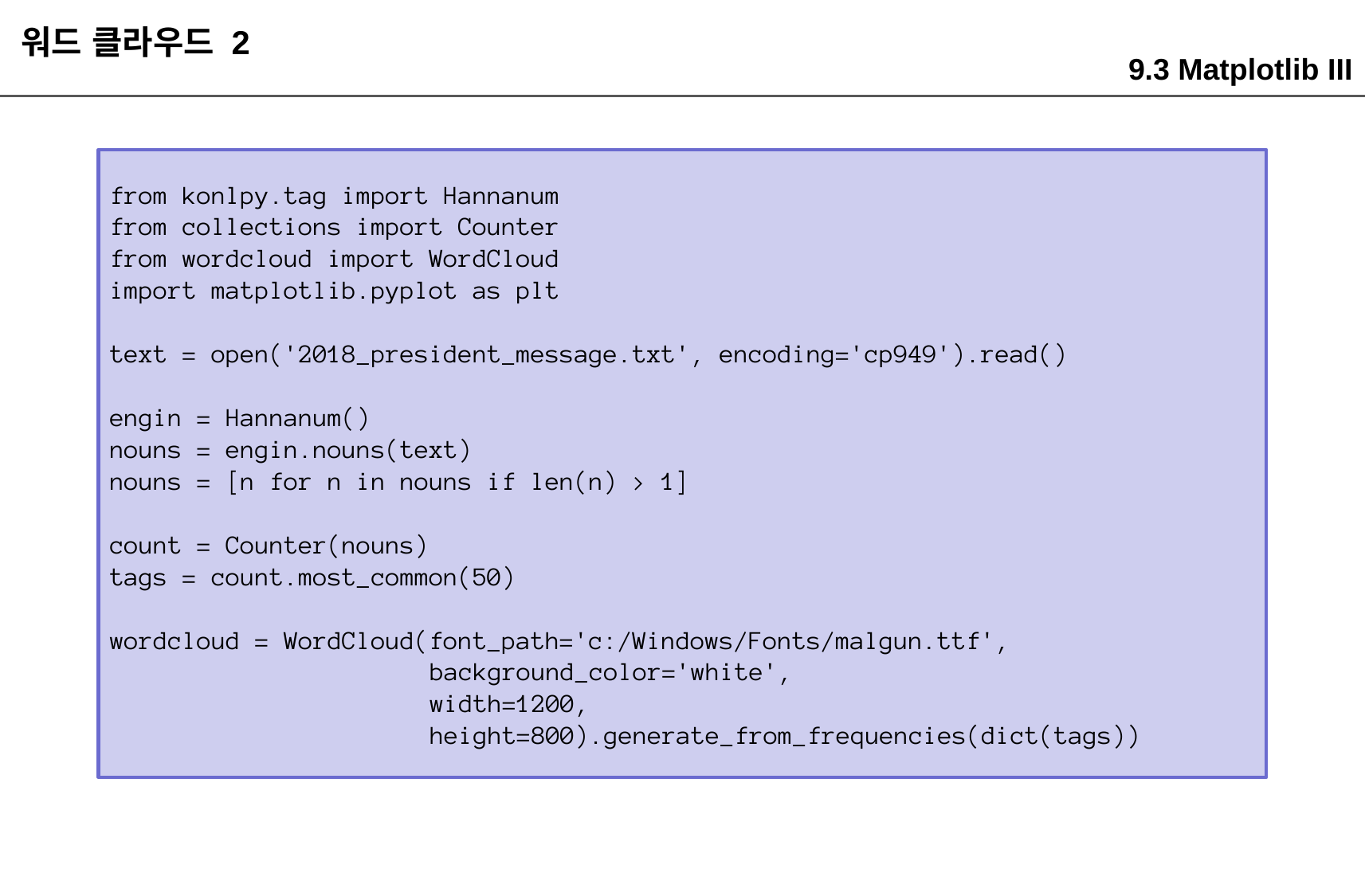

워드 클라우드 2
9.3 Matplotlib III
from konlpy.tag import Hannanum
from collections import Counter
from wordcloud import WordCloud
import matplotlib.pyplot as plt

text = open('2018_president_message.txt', encoding='cp949').read()

engin = Hannanum()
nouns = engin.nouns(text)
nouns = [n for n in nouns if len(n) > 1]

count = Counter(nouns)
tags = count.most_common(50)

wordcloud = WordCloud(font_path='c:/Windows/Fonts/malgun.ttf',
                      background_color='white',
                      width=1200,
                      height=800).generate_from_frequencies(dict(tags))